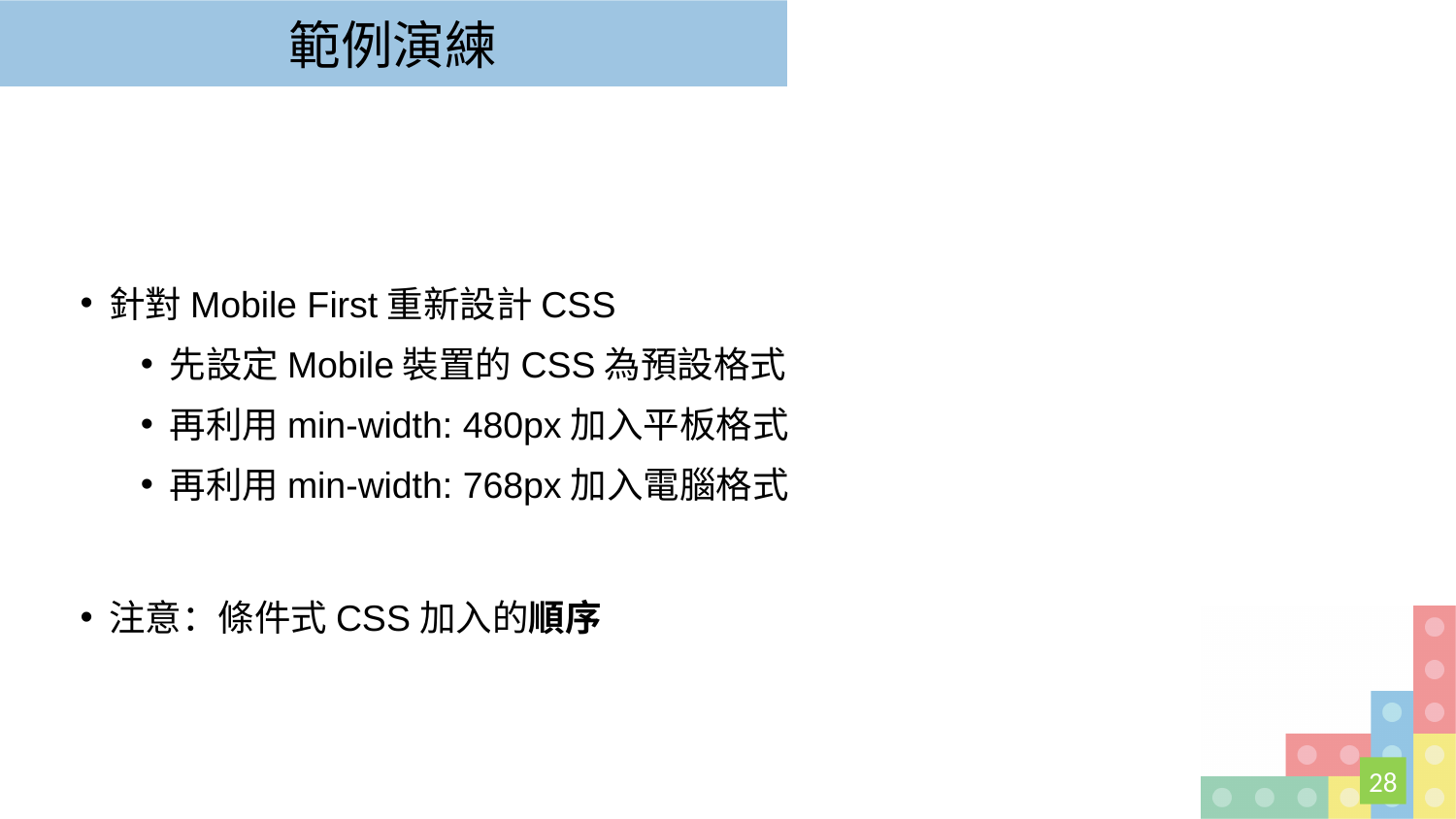

# 範例演練
針對Mobile First重新設計CSS
先設定Mobile裝置的CSS為預設格式
再利用min-width: 480px加入平板格式
再利用min-width: 768px加入電腦格式

注意：條件式CSS加入的順序
28